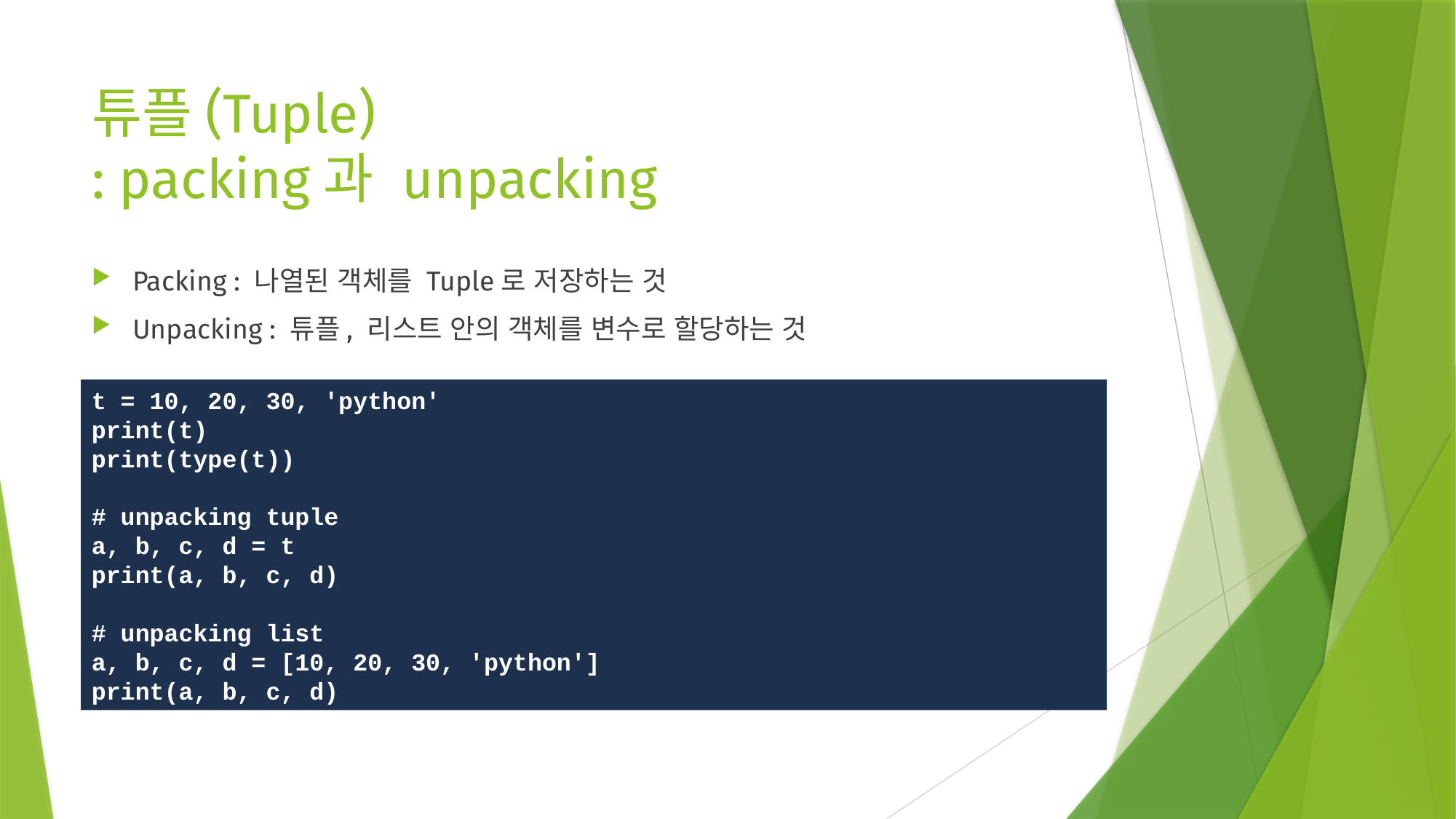

# 튜플(Tuple) : packing과 unpacking
Packing : 나열된 객체를 Tuple로 저장하는 것
Unpacking : 튜플, 리스트 안의 객체를 변수로 할당하는 것

t = 10, 20, 30, 'python'
print(t)
print(type(t))
# unpacking tuple
a, b, c, d = t
print(a, b, c, d)
# unpacking list
a, b, c, d = [10, 20, 30, 'python']
print(a, b, c, d)